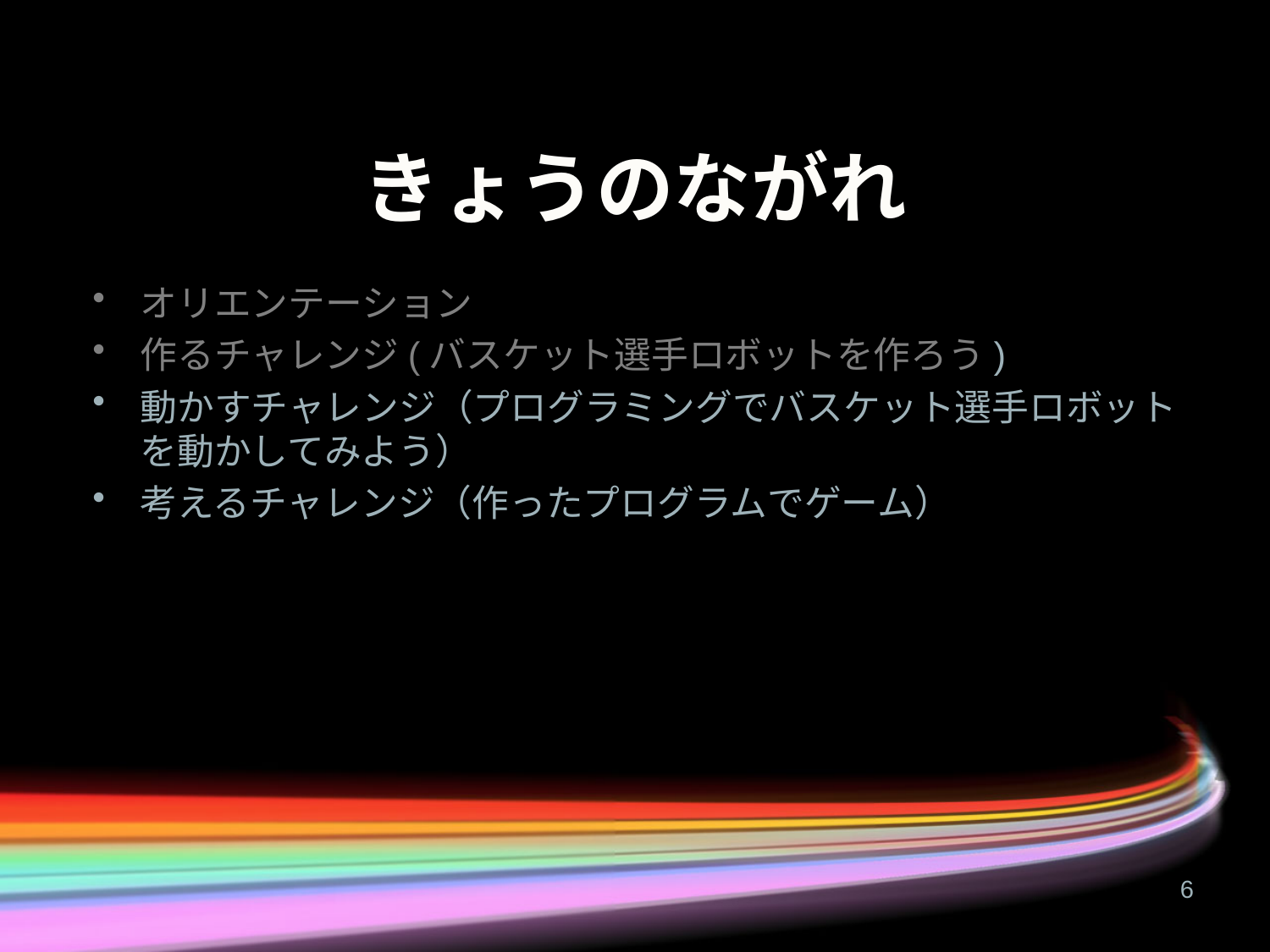

# きょうのながれ
オリエンテーション
作るチャレンジ(バスケット選手ロボットを作ろう)
動かすチャレンジ（プログラミングでバスケット選手ロボットを動かしてみよう）
考えるチャレンジ（作ったプログラムでゲーム）
6